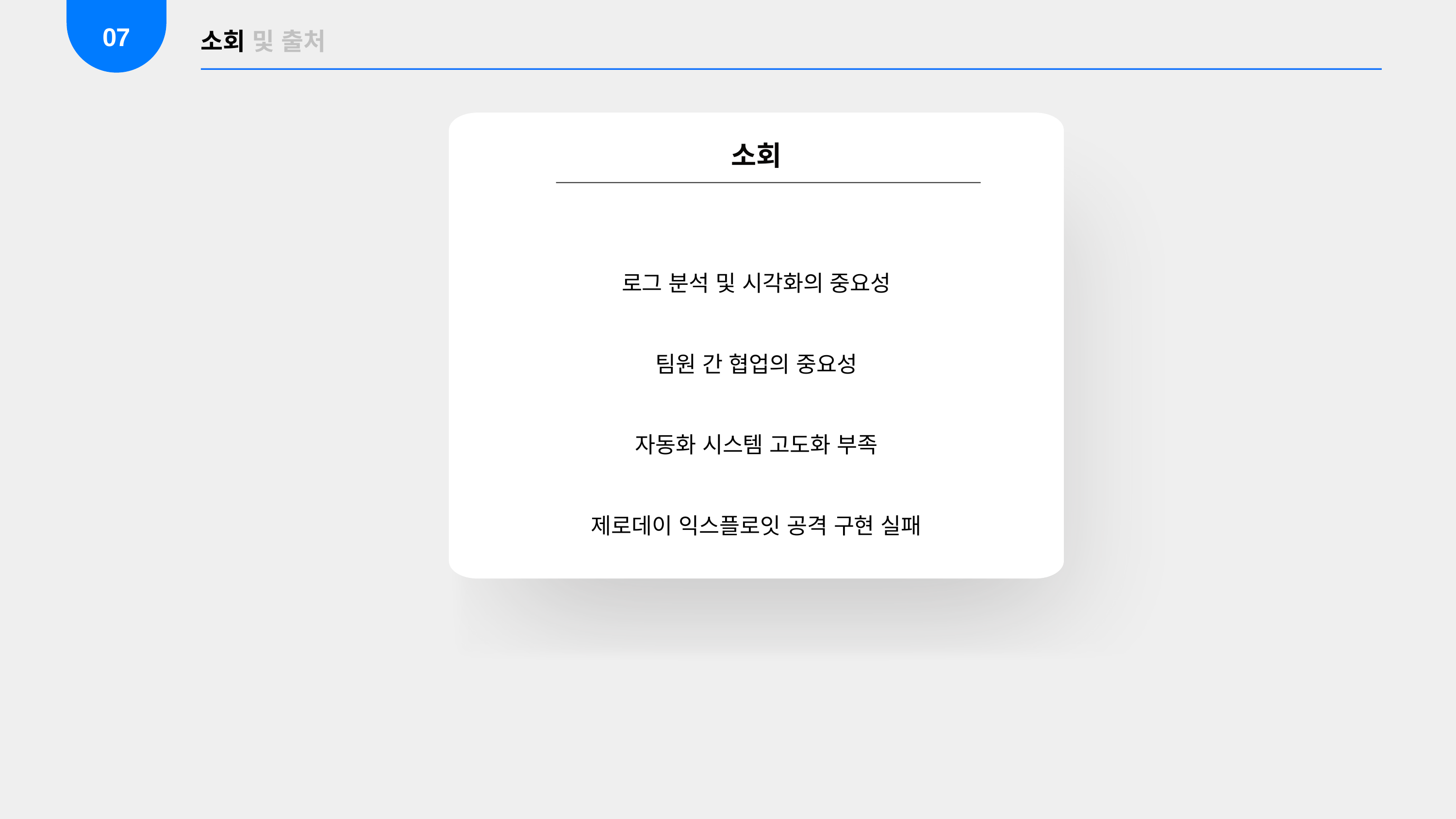

07
소회 및 출처

소회

제로데이 익스플로잇 공격 구현 실패

자동화 시스템 고도화 부족
로그 분석 및 시각화의 중요성

팀원 간 협업의 중요성